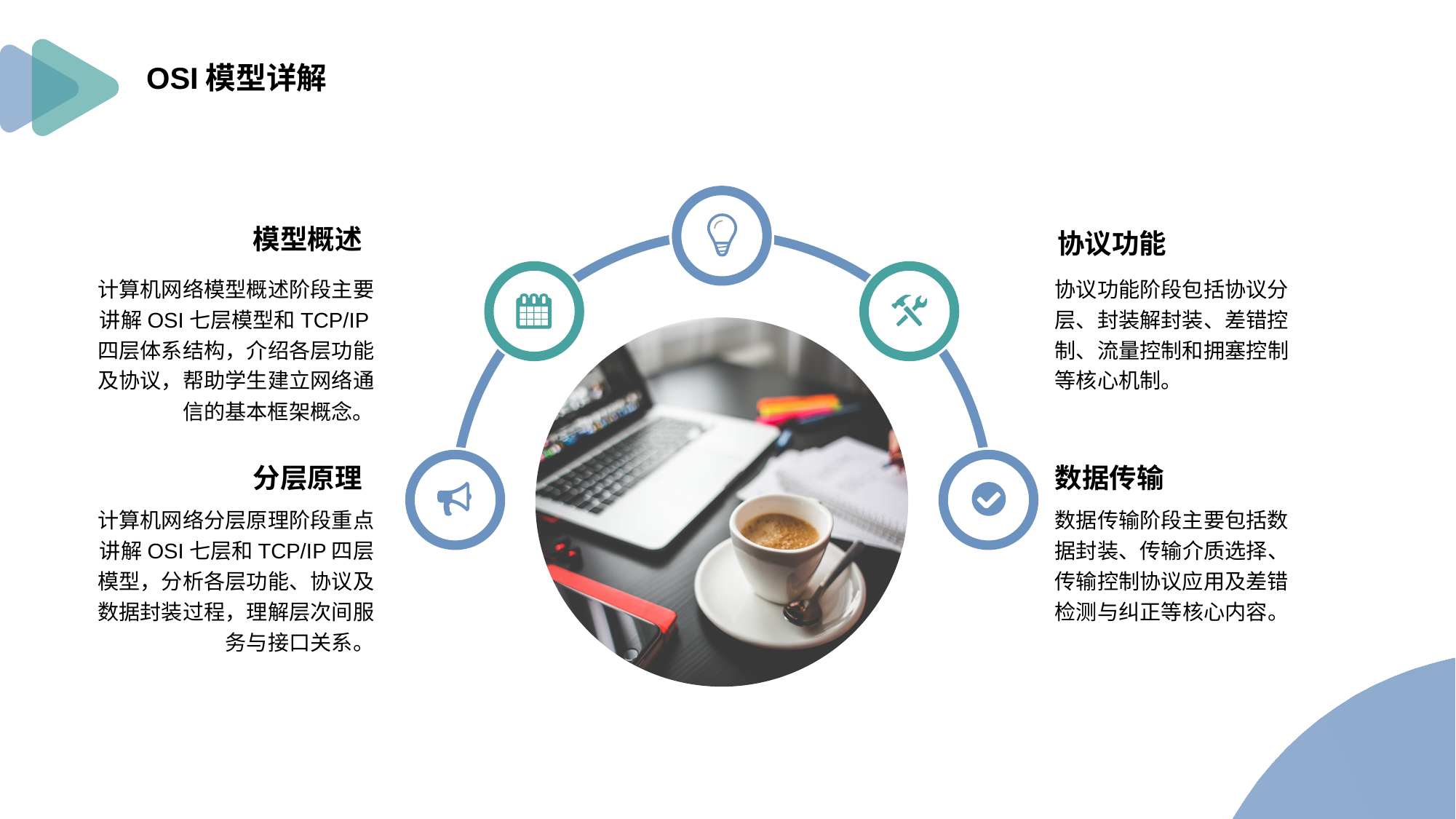

OSI模型详解

模型概述

协议功能

计算机网络模型概述阶段主要讲解OSI七层模型和TCP/IP四层体系结构，介绍各层功能及协议，帮助学生建立网络通信的基本框架概念。
协议功能阶段包括协议分层、封装解封装、差错控制、流量控制和拥塞控制等核心机制。

分层原理
数据传输

计算机网络分层原理阶段重点讲解OSI七层和TCP/IP四层模型，分析各层功能、协议及数据封装过程，理解层次间服务与接口关系。
数据传输阶段主要包括数据封装、传输介质选择、传输控制协议应用及差错检测与纠正等核心内容。